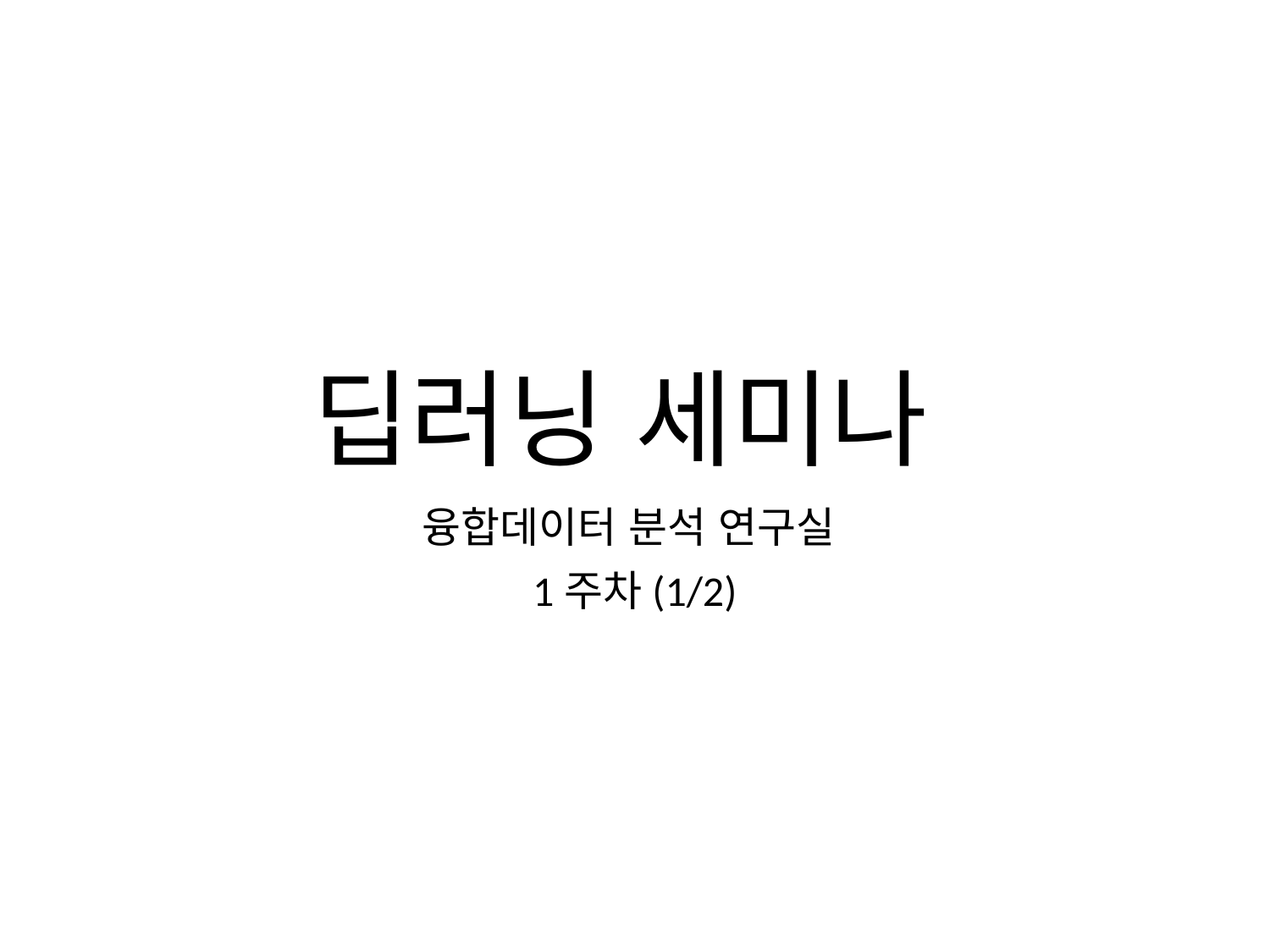

# 딥러닝 세미나
융합데이터 분석 연구실
1주차(1/2)